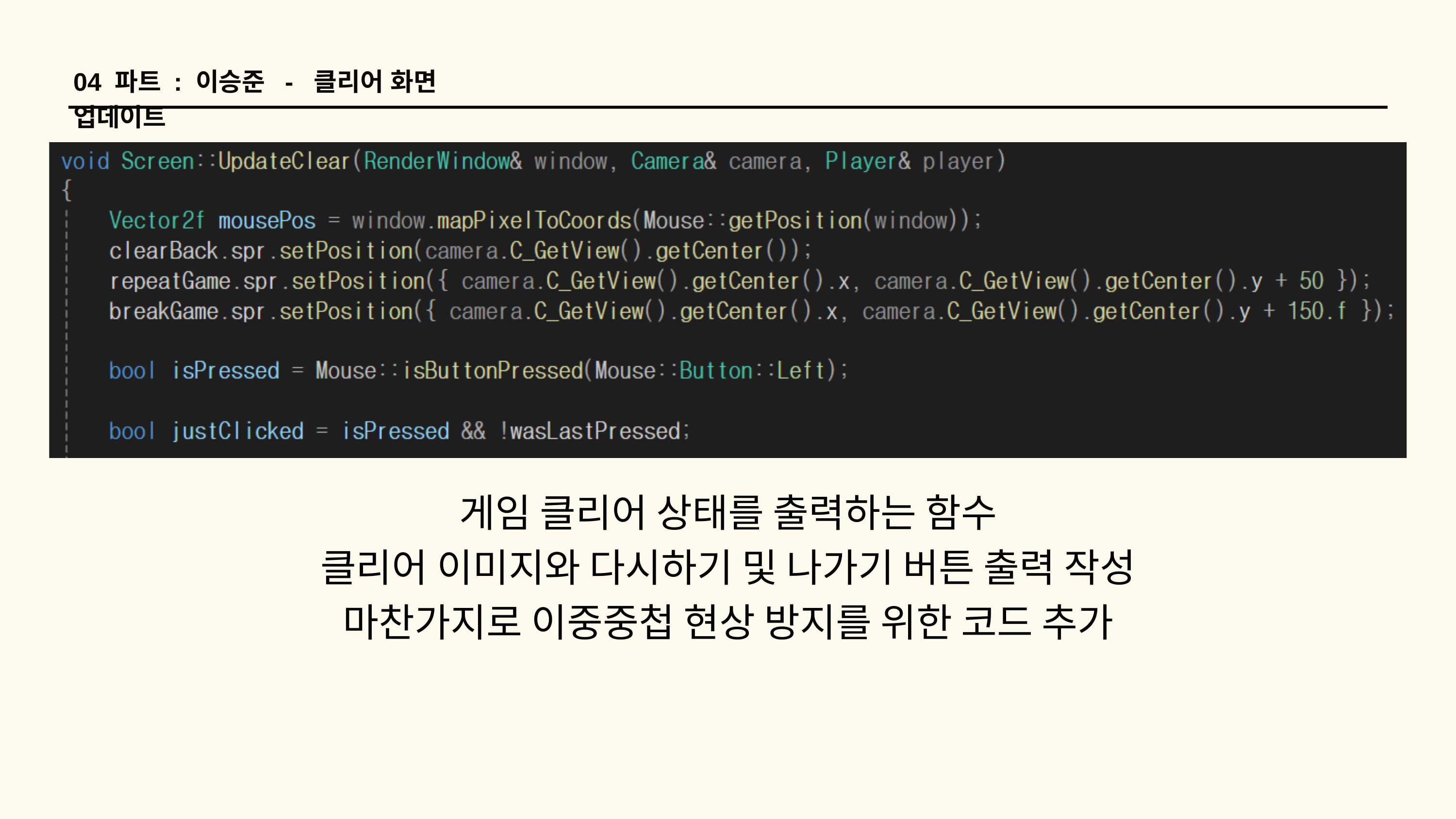

04 파트 : 이승준  -  클리어 화면 업데이트

게임 클리어 상태를 출력하는 함수
클리어 이미지와 다시하기 및 나가기 버튼 출력 작성
마찬가지로 이중중첩 현상 방지를 위한 코드 추가